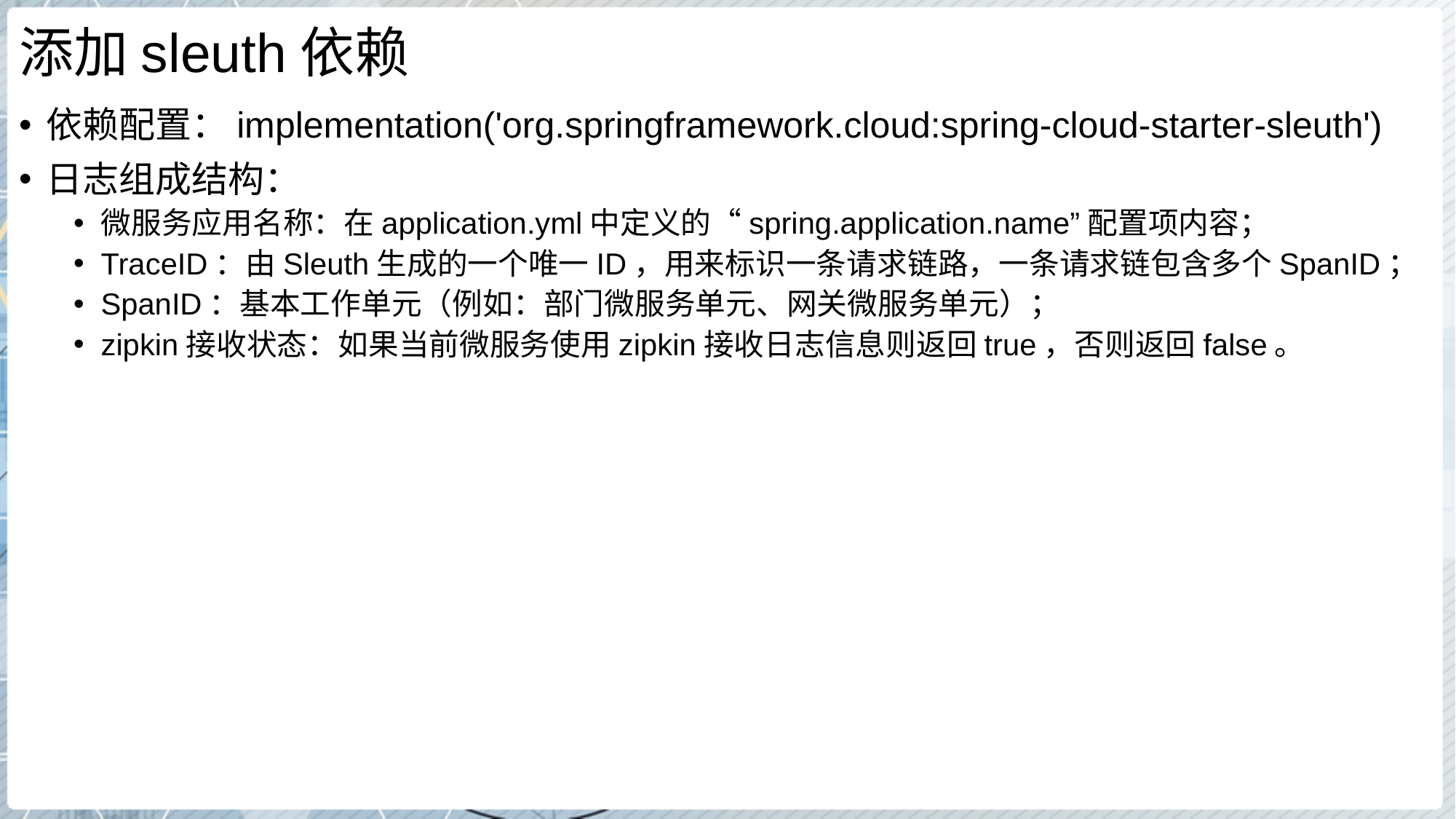

# 添加sleuth依赖
依赖配置：implementation('org.springframework.cloud:spring-cloud-starter-sleuth')
日志组成结构：
微服务应用名称：在application.yml中定义的“spring.application.name”配置项内容；
TraceID：由Sleuth生成的一个唯一ID，用来标识一条请求链路，一条请求链包含多个SpanID；
SpanID：基本工作单元（例如：部门微服务单元、网关微服务单元）；
zipkin接收状态：如果当前微服务使用zipkin接收日志信息则返回true，否则返回false。